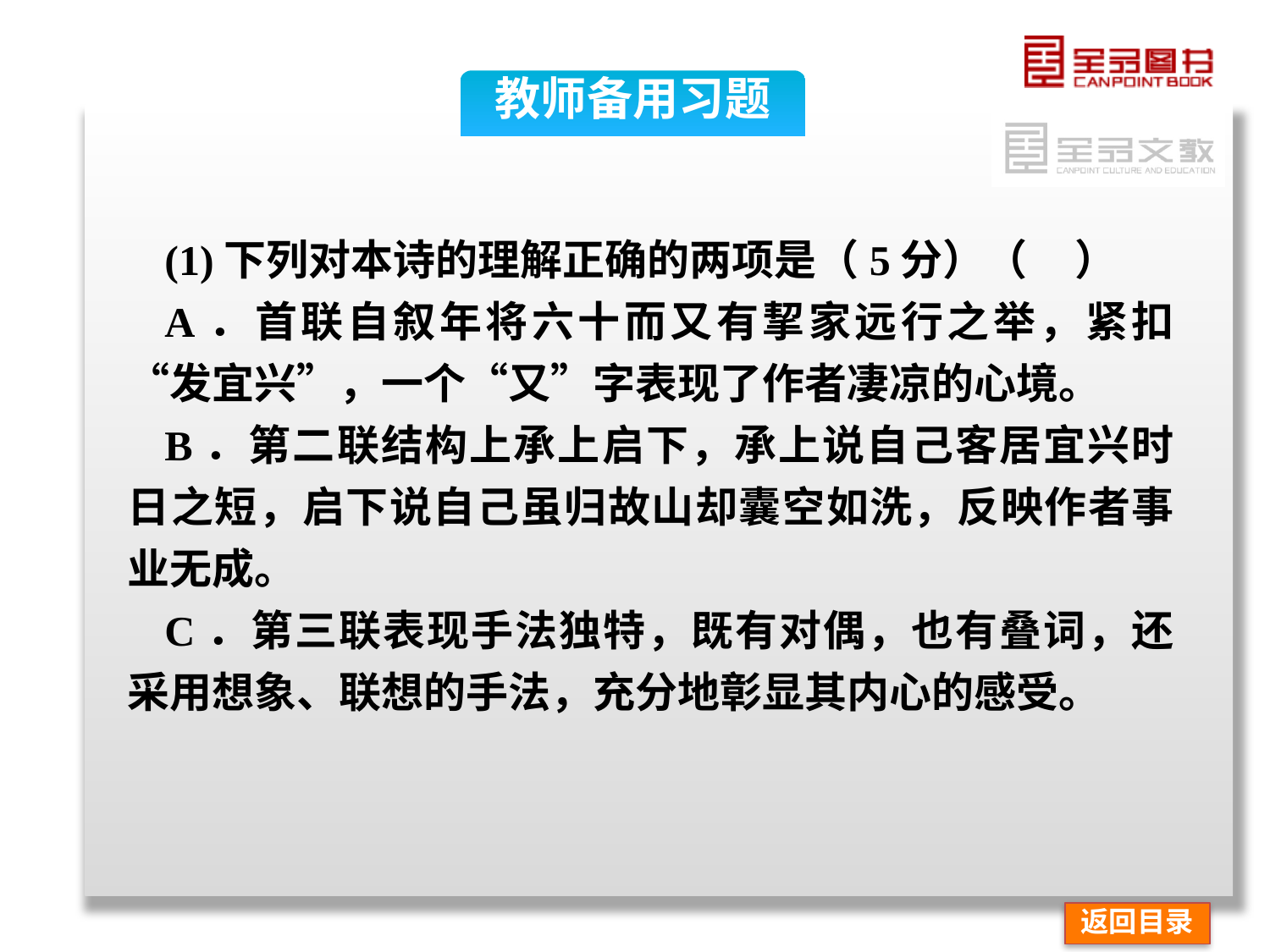

教师备用习题
(1)下列对本诗的理解正确的两项是（5分）（     ）
A．首联自叙年将六十而又有挈家远行之举，紧扣“发宜兴”，一个“又”字表现了作者凄凉的心境。
B．第二联结构上承上启下，承上说自己客居宜兴时日之短，启下说自己虽归故山却囊空如洗，反映作者事业无成。
C．第三联表现手法独特，既有对偶，也有叠词，还采用想象、联想的手法，充分地彰显其内心的感受。
返回目录